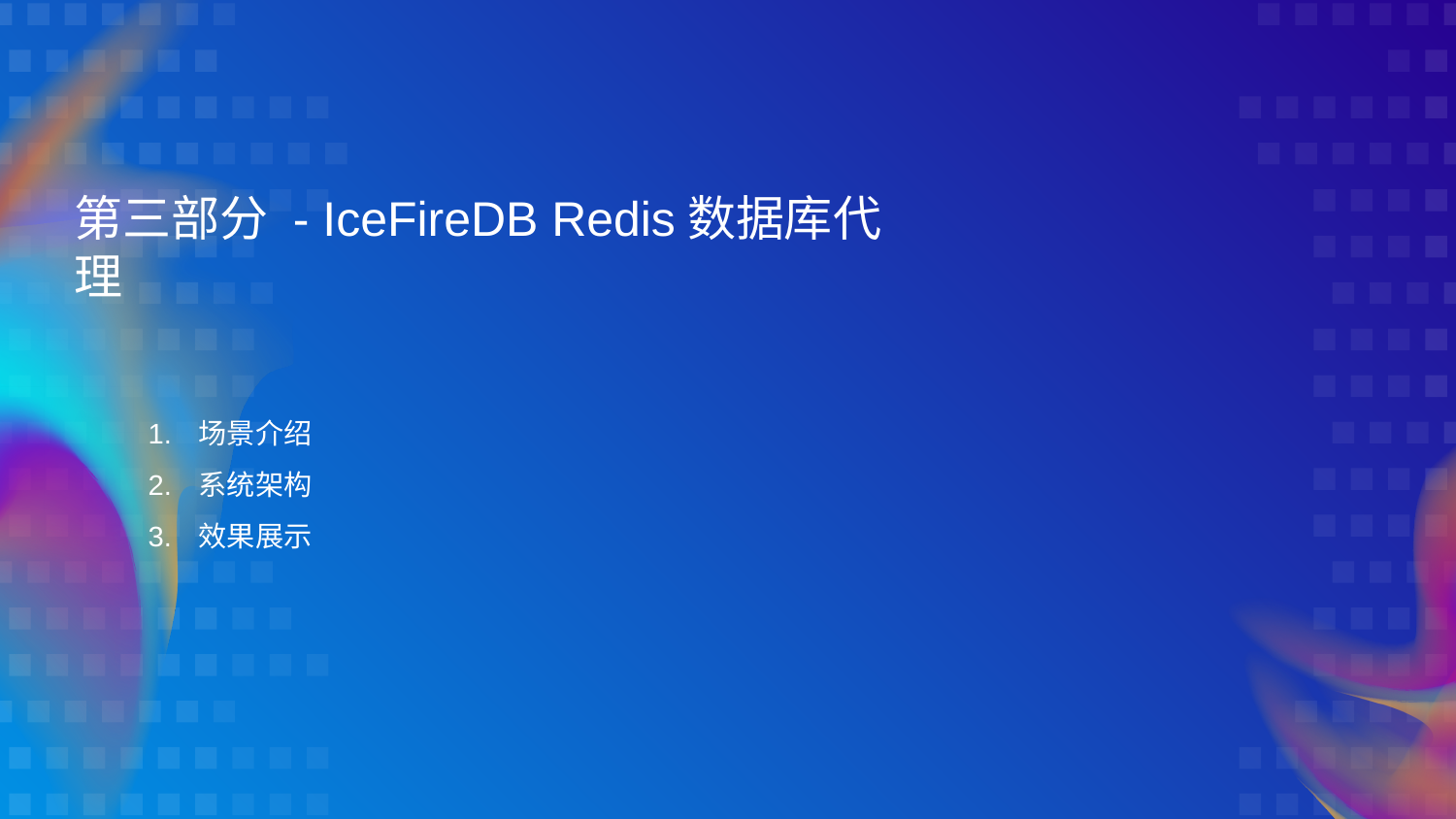

第三部分 - IceFireDB Redis数据库代理
场景介绍
系统架构
效果展示